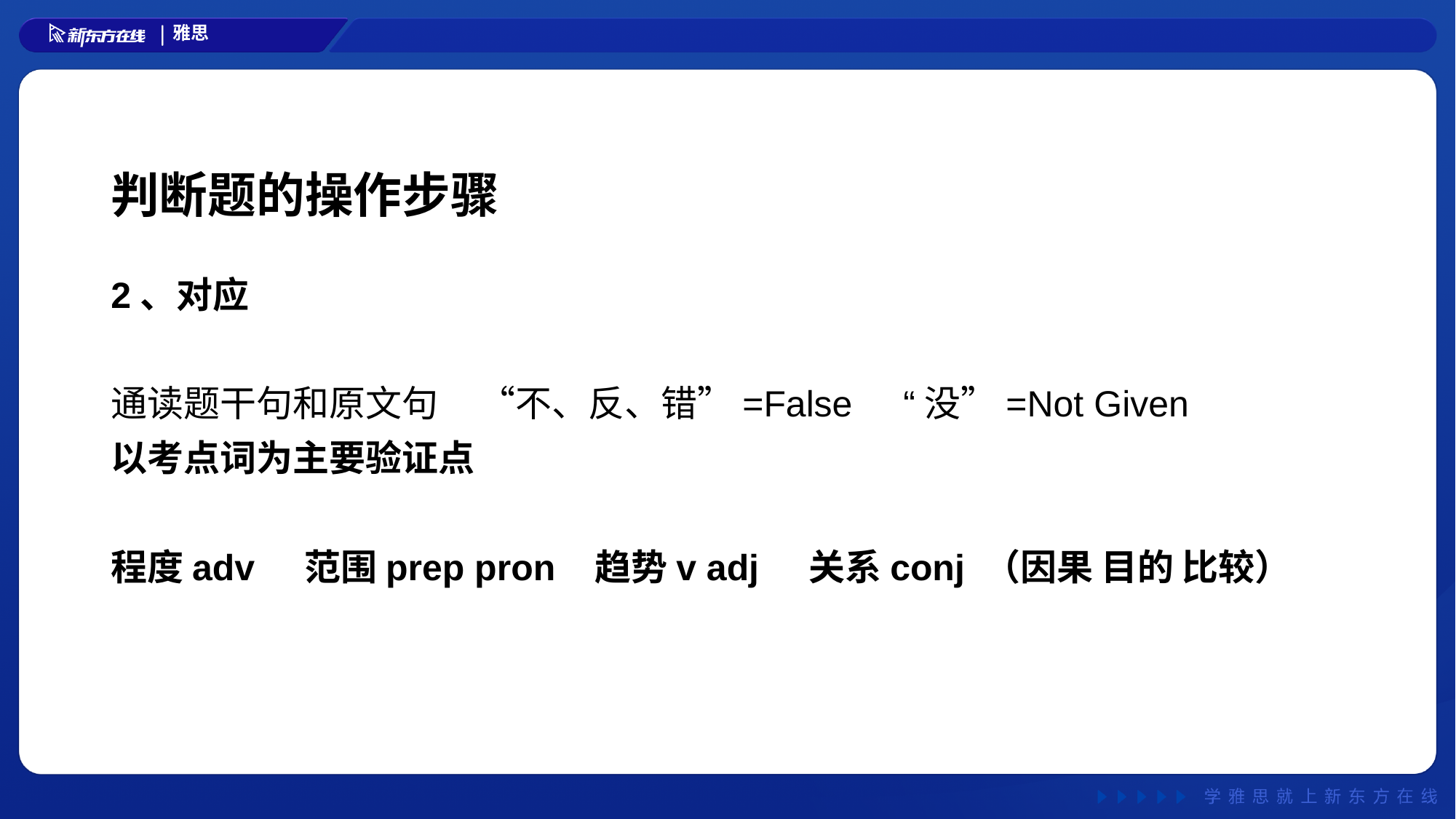

# 判断题的操作步骤
2、对应

通读题干句和原文句     “不、反、错”=False     “没”=Not Given
以考点词为主要验证点

程度adv    范围prep pron   趋势v adj    关系conj （因果 目的 比较）